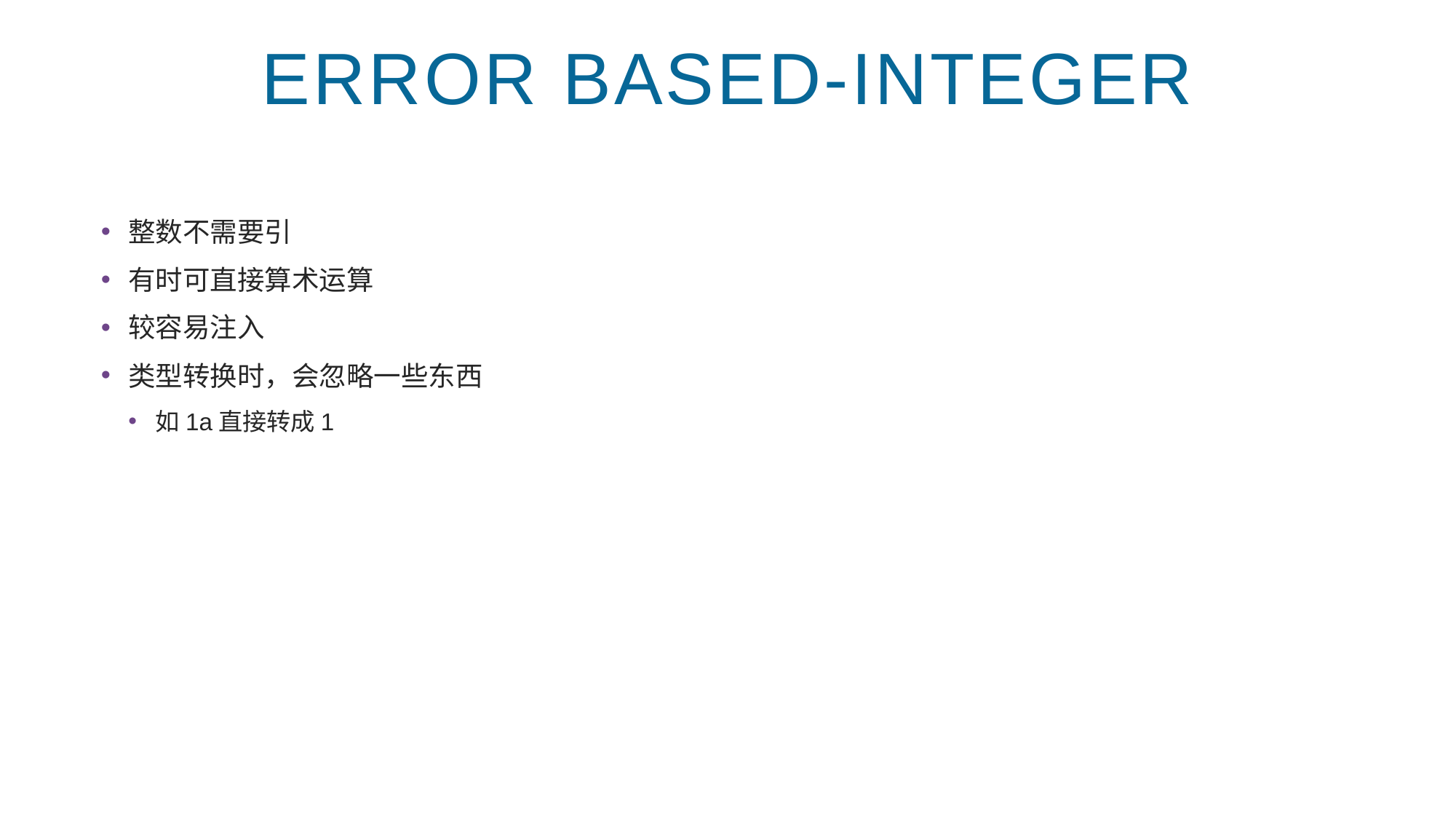

# Error Based-Integer
整数不需要引
有时可直接算术运算
较容易注入
类型转换时，会忽略一些东西
如1a直接转成1